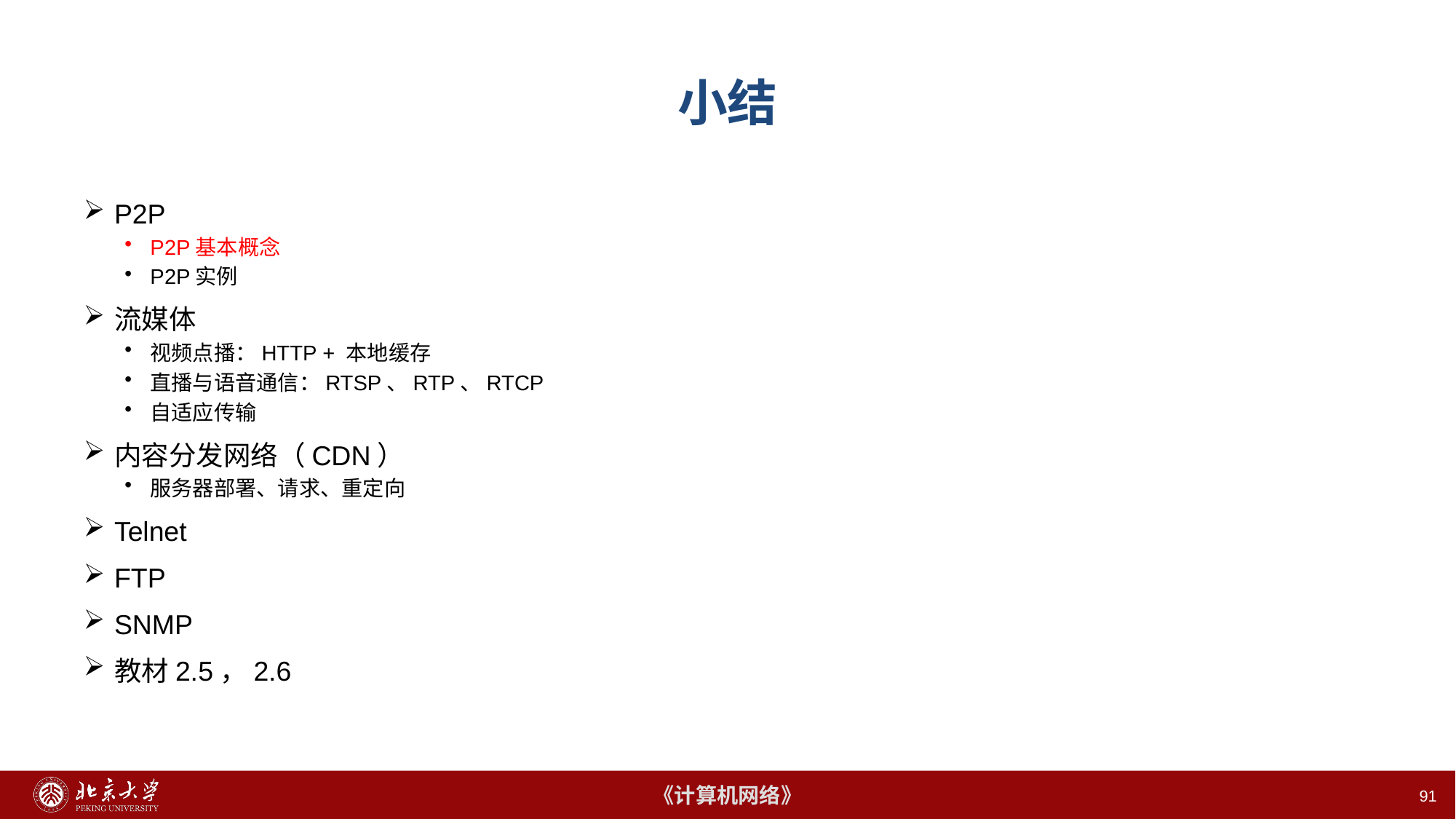

# 小结
P2P
P2P基本概念
P2P实例
流媒体
视频点播：HTTP + 本地缓存
直播与语音通信：RTSP、RTP、RTCP
自适应传输
内容分发网络（CDN）
服务器部署、请求、重定向
Telnet
FTP
SNMP
教材2.5，2.6

91